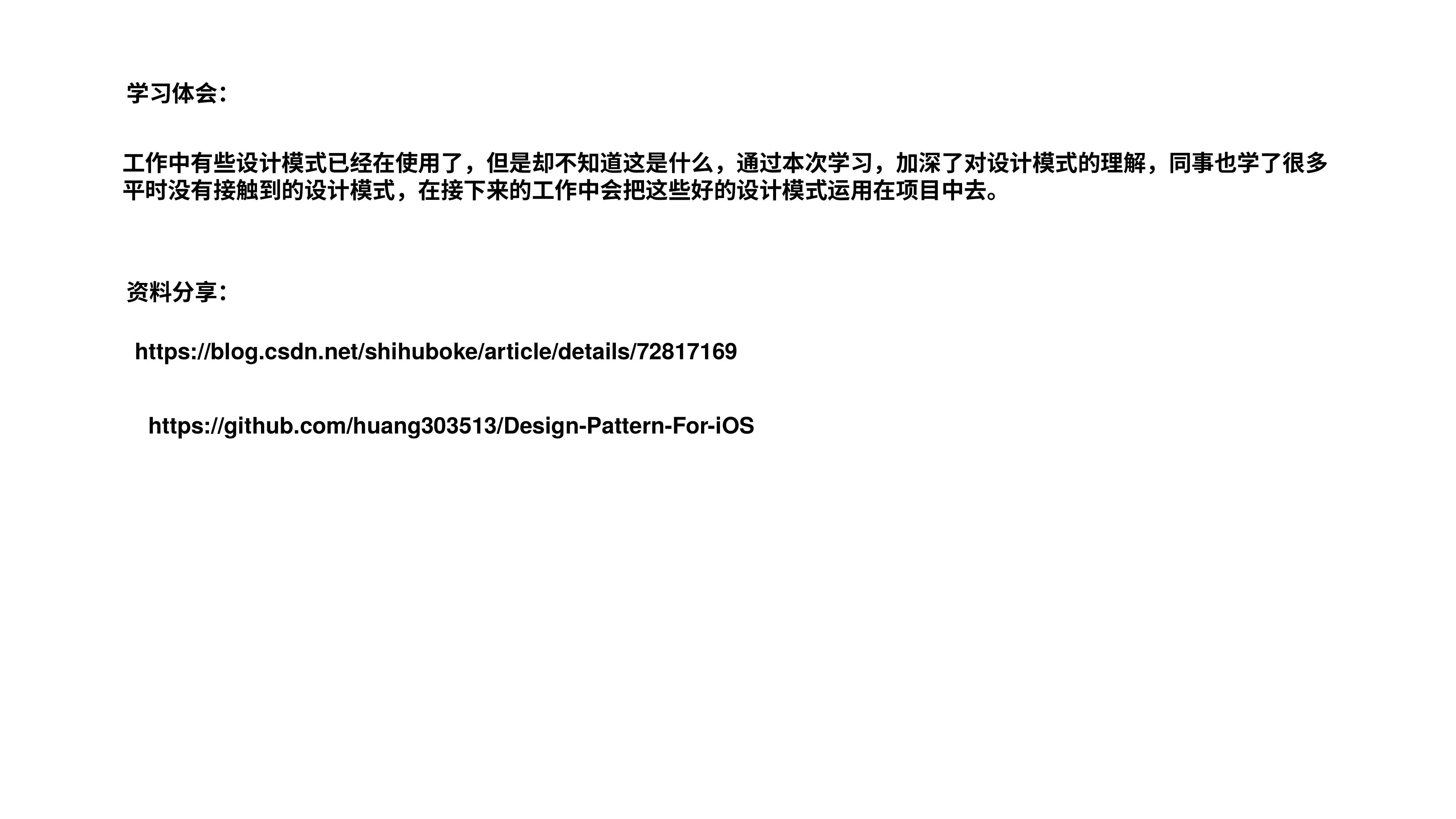

学习体会：
工作中有些设计模式已经在使用了，但是却不知道这是什么，通过本次学习，加深了对设计模式的理解，同事也学了很多平时没有接触到的设计模式，在接下来的工作中会把这些好的设计模式运用在项目中去。
资料分享：
https://blog.csdn.net/shihuboke/article/details/72817169
https://github.com/huang303513/Design-Pattern-For-iOS